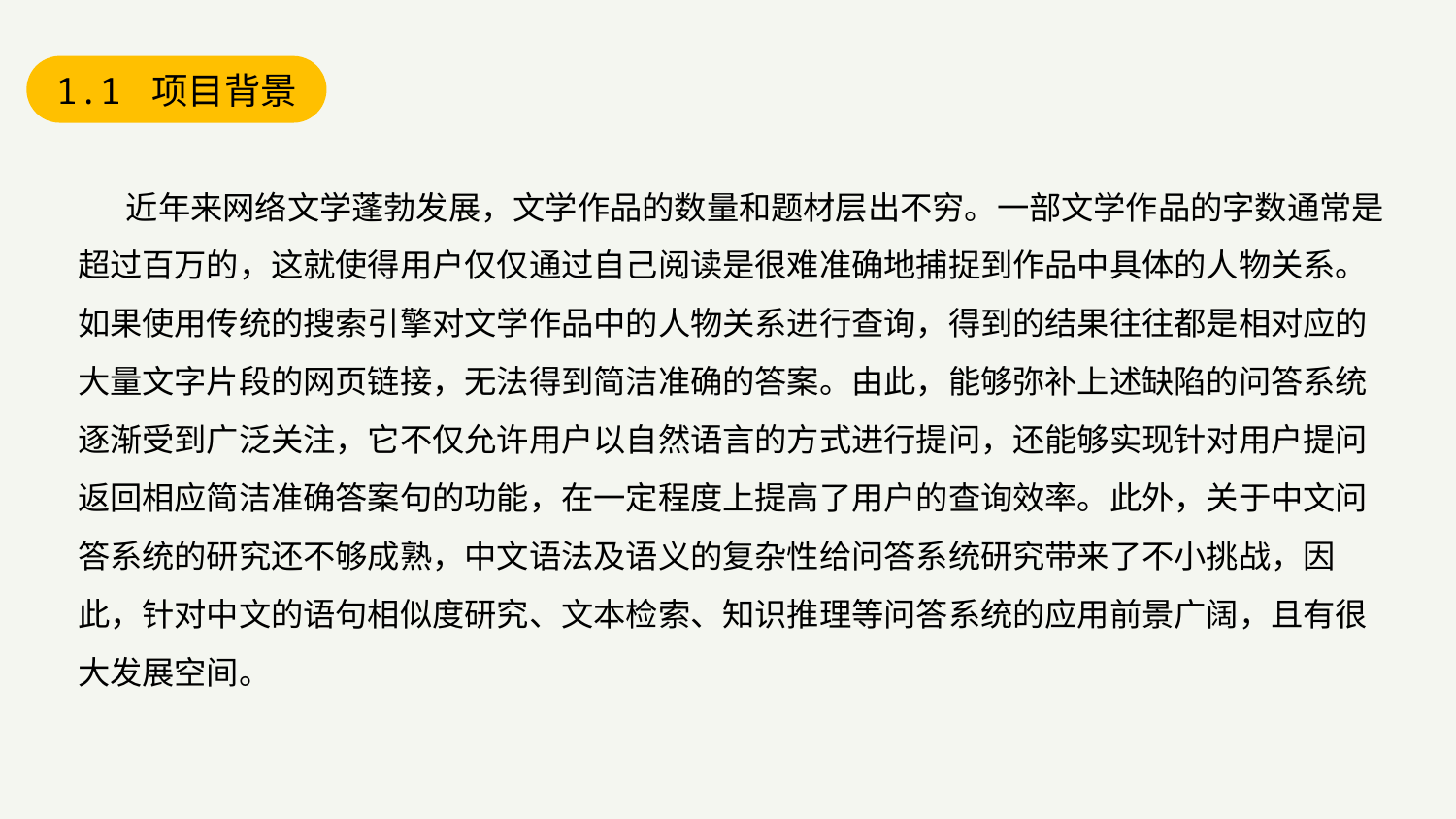

1.1 项目背景

近年来网络文学蓬勃发展，文学作品的数量和题材层出不穷。一部文学作品的字数通常是超过百万的，这就使得用户仅仅通过自己阅读是很难准确地捕捉到作品中具体的人物关系。如果使用传统的搜索引擎对文学作品中的人物关系进行查询，得到的结果往往都是相对应的大量文字片段的网页链接，无法得到简洁准确的答案。由此，能够弥补上述缺陷的问答系统逐渐受到广泛关注，它不仅允许用户以自然语言的方式进行提问，还能够实现针对用户提问返回相应简洁准确答案句的功能，在一定程度上提高了用户的查询效率。此外，关于中文问答系统的研究还不够成熟，中文语法及语义的复杂性给问答系统研究带来了不小挑战，因此，针对中文的语句相似度研究、文本检索、知识推理等问答系统的应用前景广阔，且有很大发展空间。